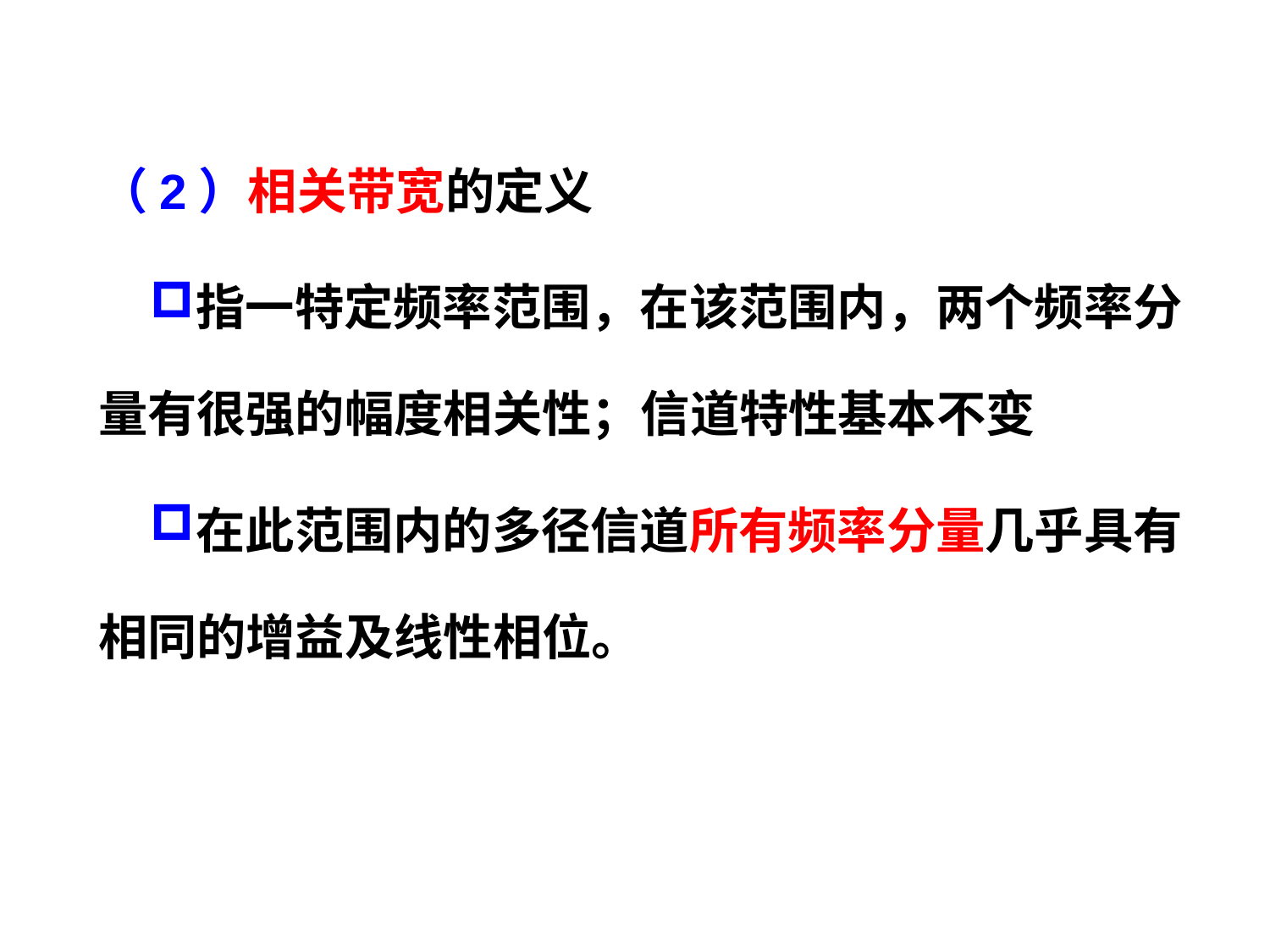

# 五、 时延扩展和相关带宽
（2）相关带宽的定义
指一特定频率范围，在该范围内，两个频率分量有很强的幅度相关性；信道特性基本不变
在此范围内的多径信道所有频率分量几乎具有相同的增益及线性相位。